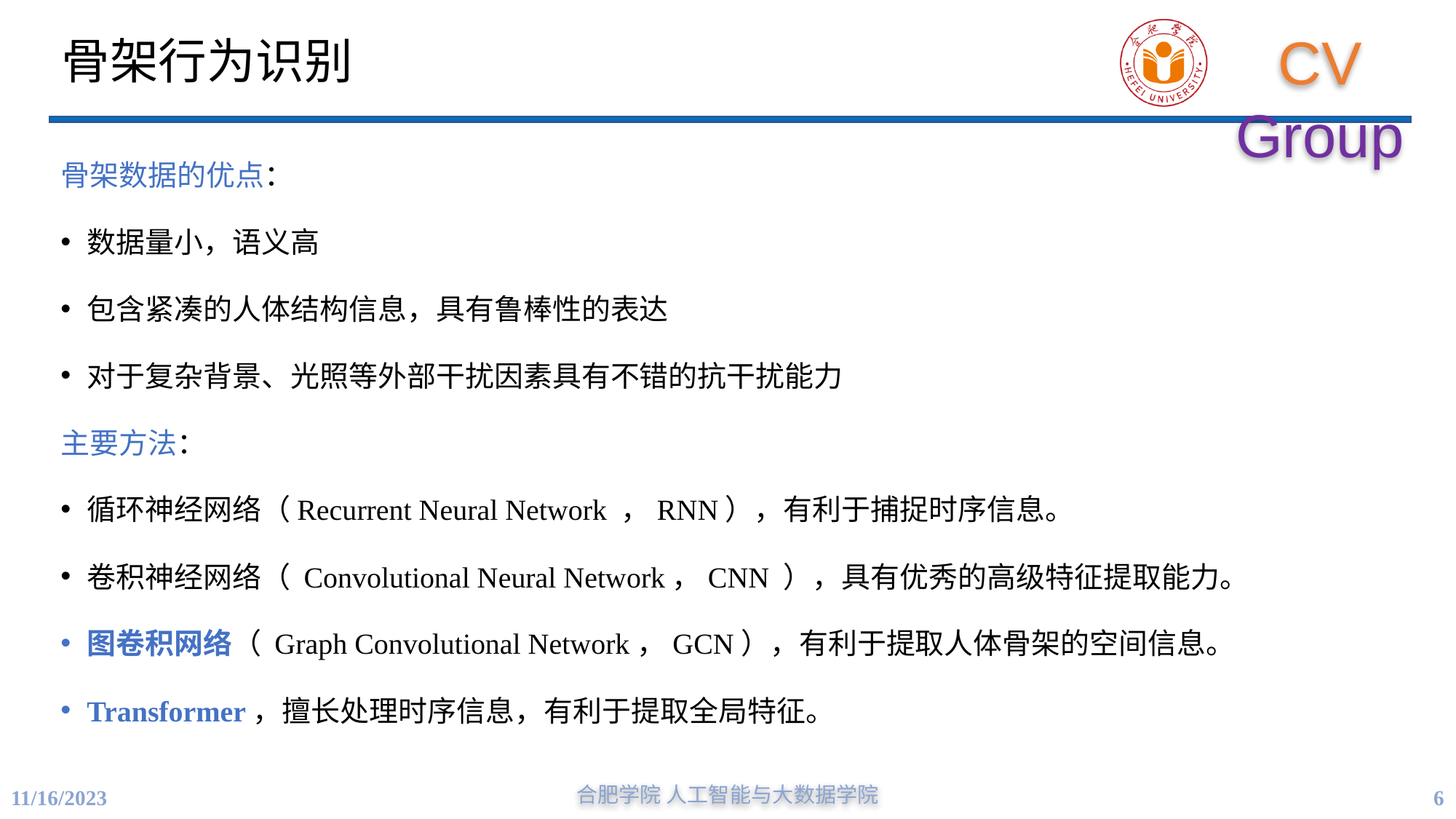

# 骨架行为识别
骨架数据的优点：
数据量小，语义高
包含紧凑的人体结构信息，具有鲁棒性的表达
对于复杂背景、光照等外部干扰因素具有不错的抗干扰能力
主要方法：
循环神经网络（Recurrent Neural Network ，RNN），有利于捕捉时序信息。
卷积神经网络（ Convolutional Neural Network，CNN ），具有优秀的高级特征提取能力。
图卷积网络（ Graph Convolutional Network，GCN），有利于提取人体骨架的空间信息。
Transformer，擅长处理时序信息，有利于提取全局特征。

合肥学院 人工智能与大数据学院
6
11/16/2023